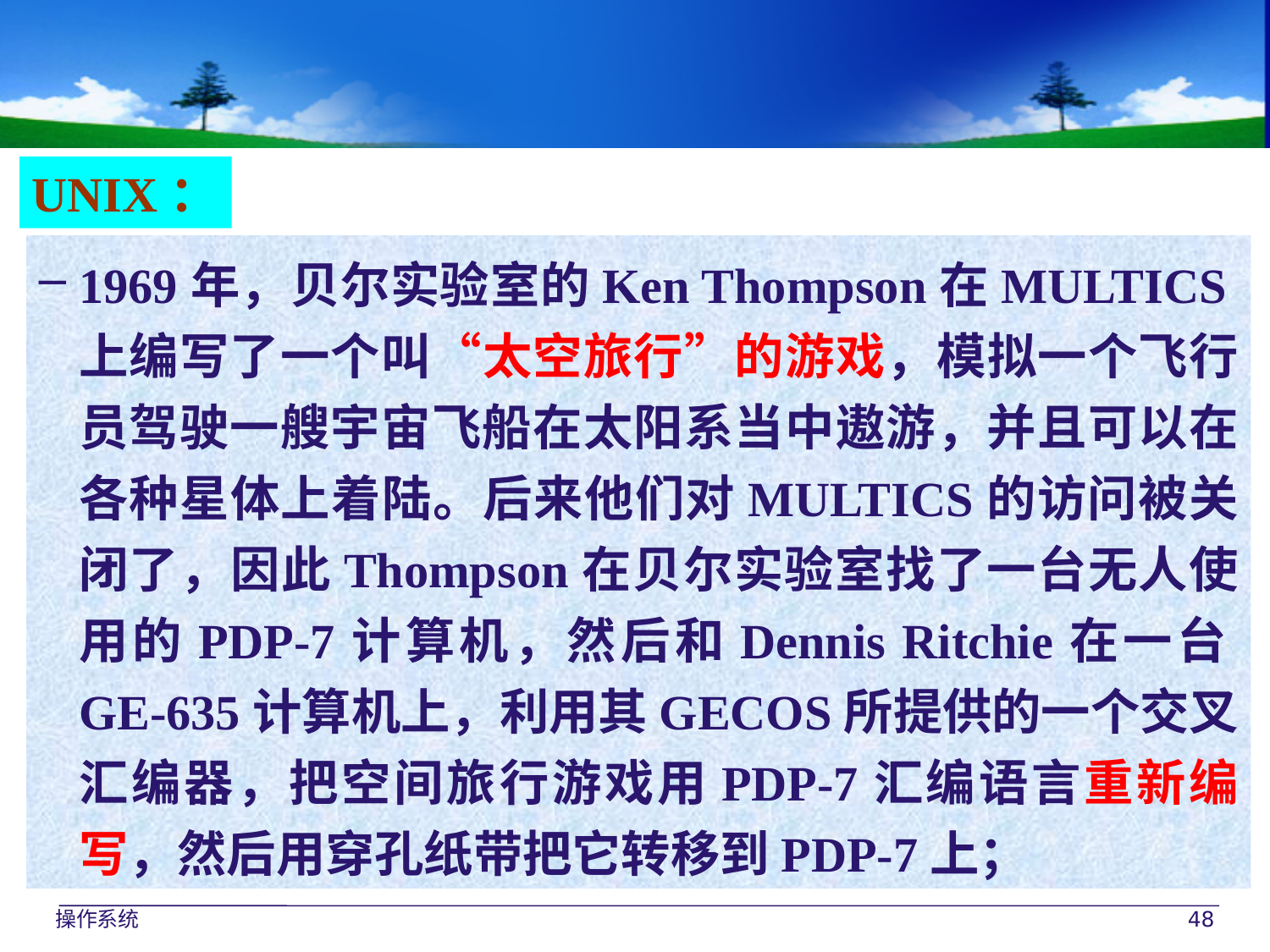

UNIX：
1969年，贝尔实验室的Ken Thompson在MULTICS上编写了一个叫“太空旅行”的游戏，模拟一个飞行员驾驶一艘宇宙飞船在太阳系当中遨游，并且可以在各种星体上着陆。后来他们对MULTICS的访问被关闭了，因此Thompson在贝尔实验室找了一台无人使用的PDP-7计算机，然后和Dennis Ritchie在一台GE-635计算机上，利用其GECOS所提供的一个交叉汇编器，把空间旅行游戏用PDP-7汇编语言重新编写，然后用穿孔纸带把它转移到PDP-7上；
操作系统
48